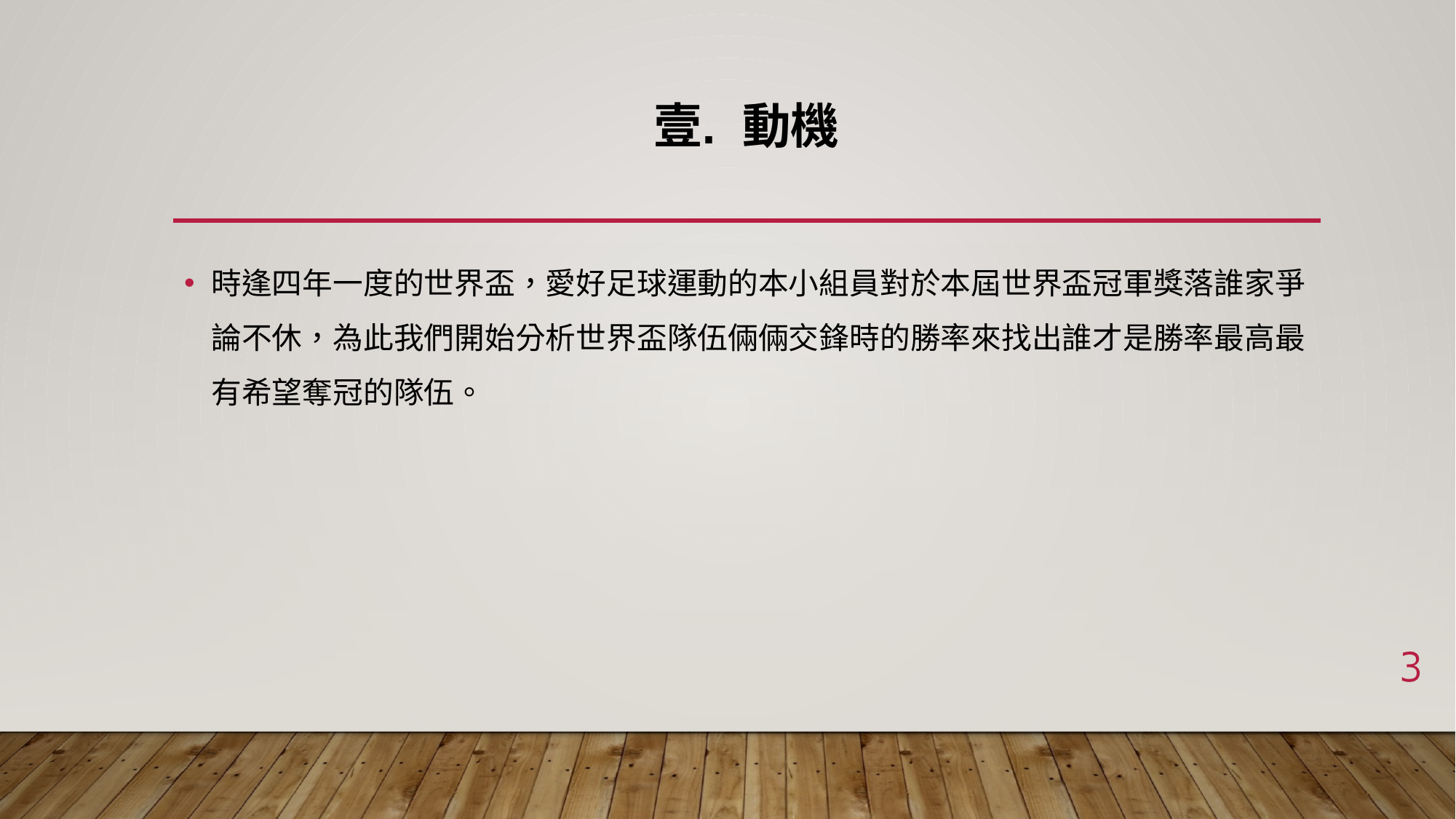

# 動機
時逢四年一度的世界盃，愛好足球運動的本小組員對於本屆世界盃冠軍獎落誰家爭論不休，為此我們開始分析世界盃隊伍倆倆交鋒時的勝率來找出誰才是勝率最高最有希望奪冠的隊伍。
3